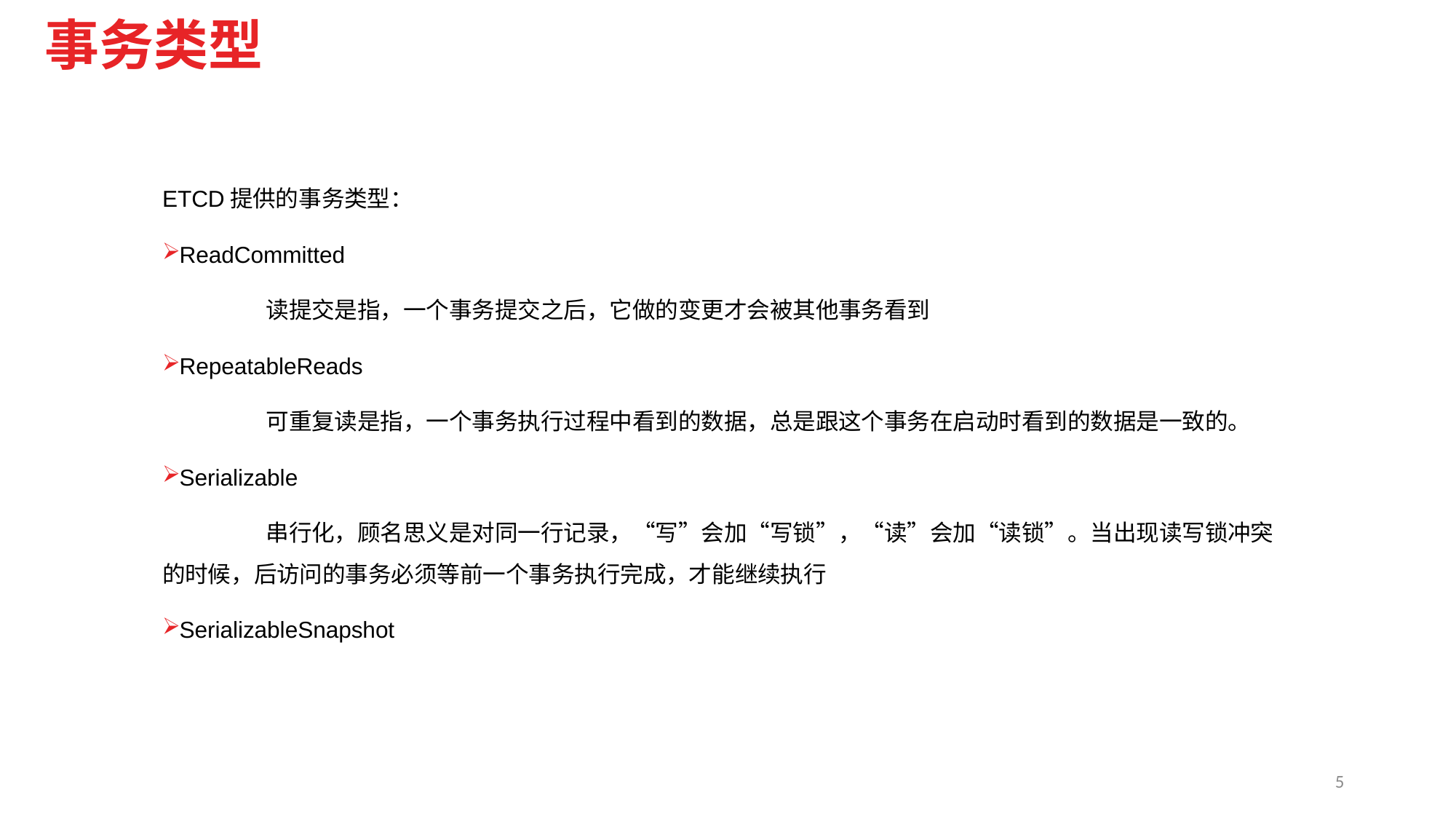

# 事务类型
ETCD提供的事务类型：
ReadCommitted
	读提交是指，一个事务提交之后，它做的变更才会被其他事务看到
RepeatableReads
	可重复读是指，一个事务执行过程中看到的数据，总是跟这个事务在启动时看到的数据是一致的。
Serializable
	串行化，顾名思义是对同一行记录，“写”会加“写锁”，“读”会加“读锁”。当出现读写锁冲突的时候，后访问的事务必须等前一个事务执行完成，才能继续执行
SerializableSnapshot

5